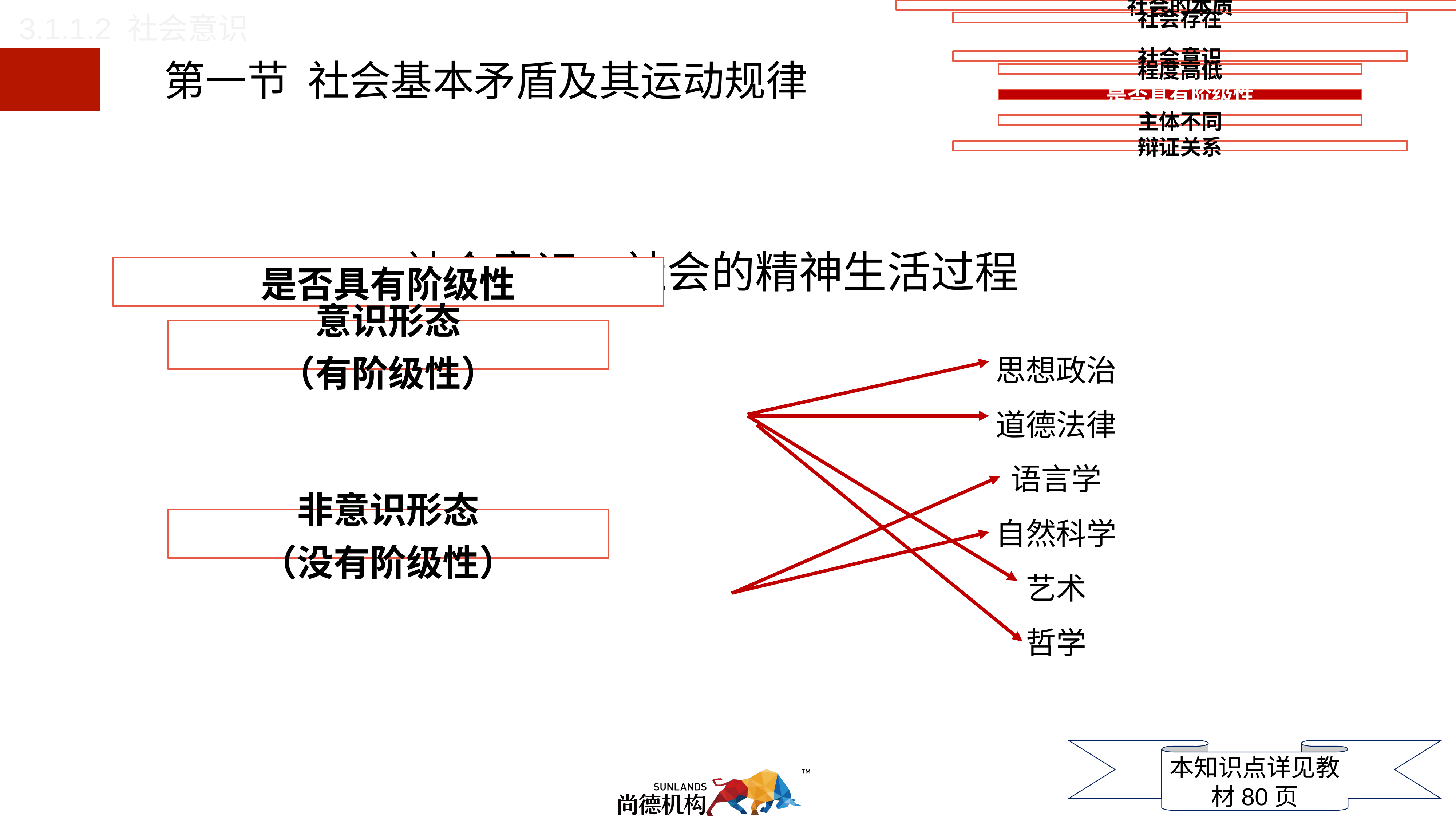

社会的本质
社会存在
社会意识
辩证关系
程度高低
是否具有阶级性
主体不同
  3.1.1.2 社会意识
  第一节  社会基本矛盾及其运动规律
社会意识：社会的精神生活过程
是否具有阶级性
意识形态
（有阶级性）
非意识形态
（没有阶级性）
思想政治
道德法律
语言学
自然科学
艺术
哲学

本知识点详见教材80页